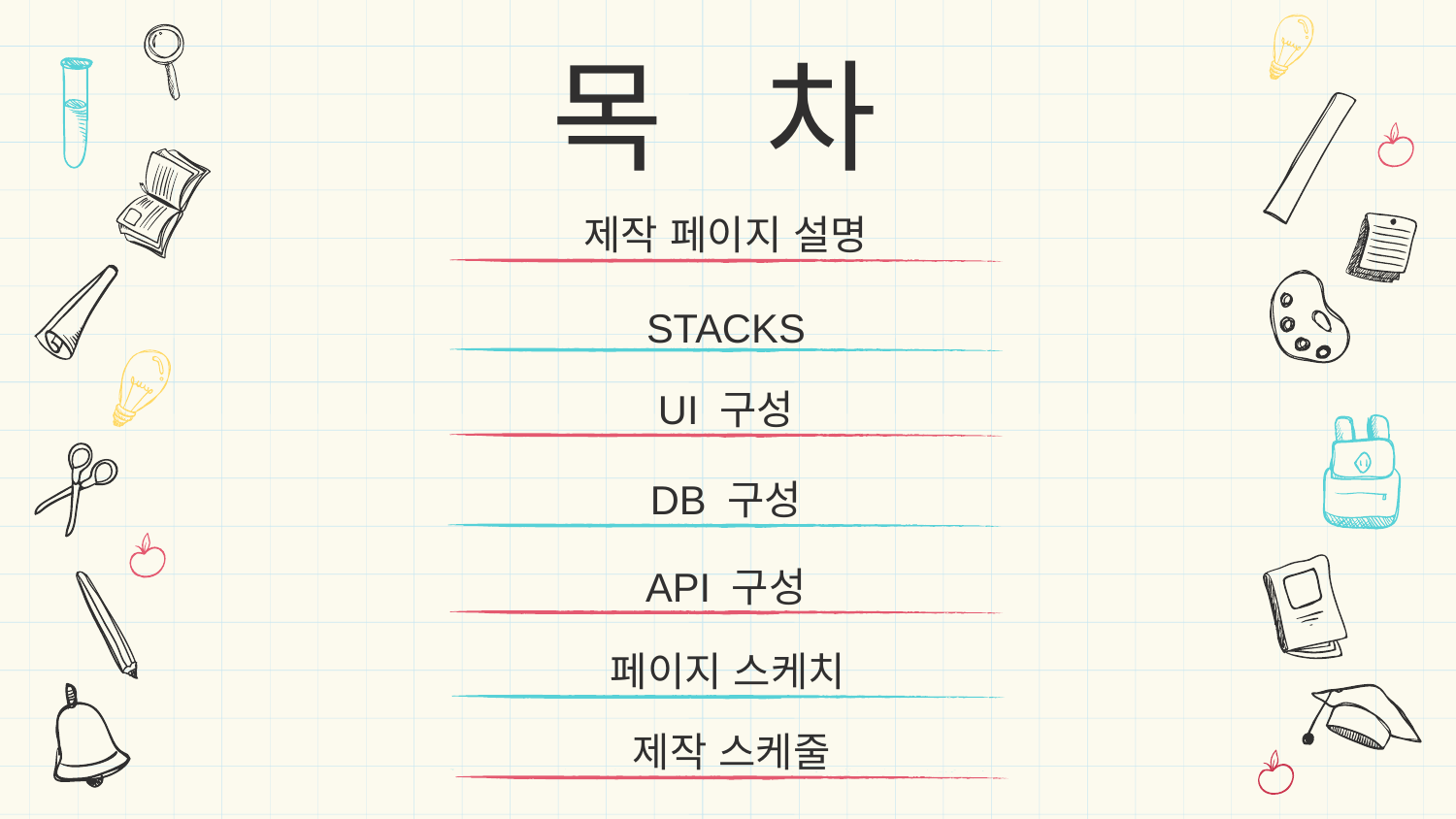

# 목   차
제작 페이지 설명

STACKS

UI 구성

DB 구성

API 구성

페이지 스케치

제작 스케줄